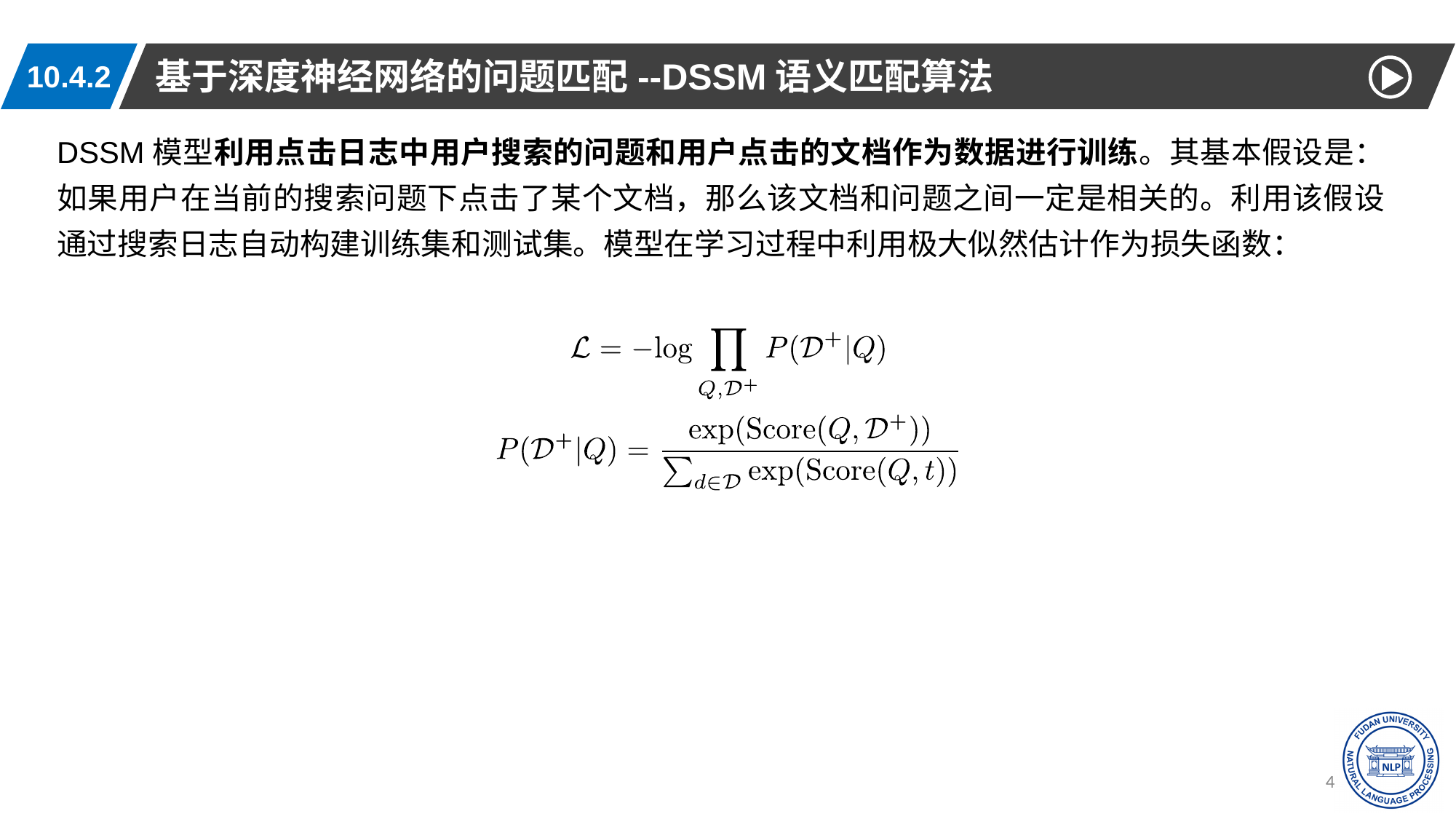

基于深度神经网络的问题匹配--DSSM语义匹配算法
10.4.2

DSSM模型利用点击日志中用户搜索的问题和用户点击的文档作为数据进行训练。其基本假设是：如果用户在当前的搜索问题下点击了某个文档，那么该文档和问题之间一定是相关的。利用该假设通过搜索日志自动构建训练集和测试集。模型在学习过程中利用极大似然估计作为损失函数：

48